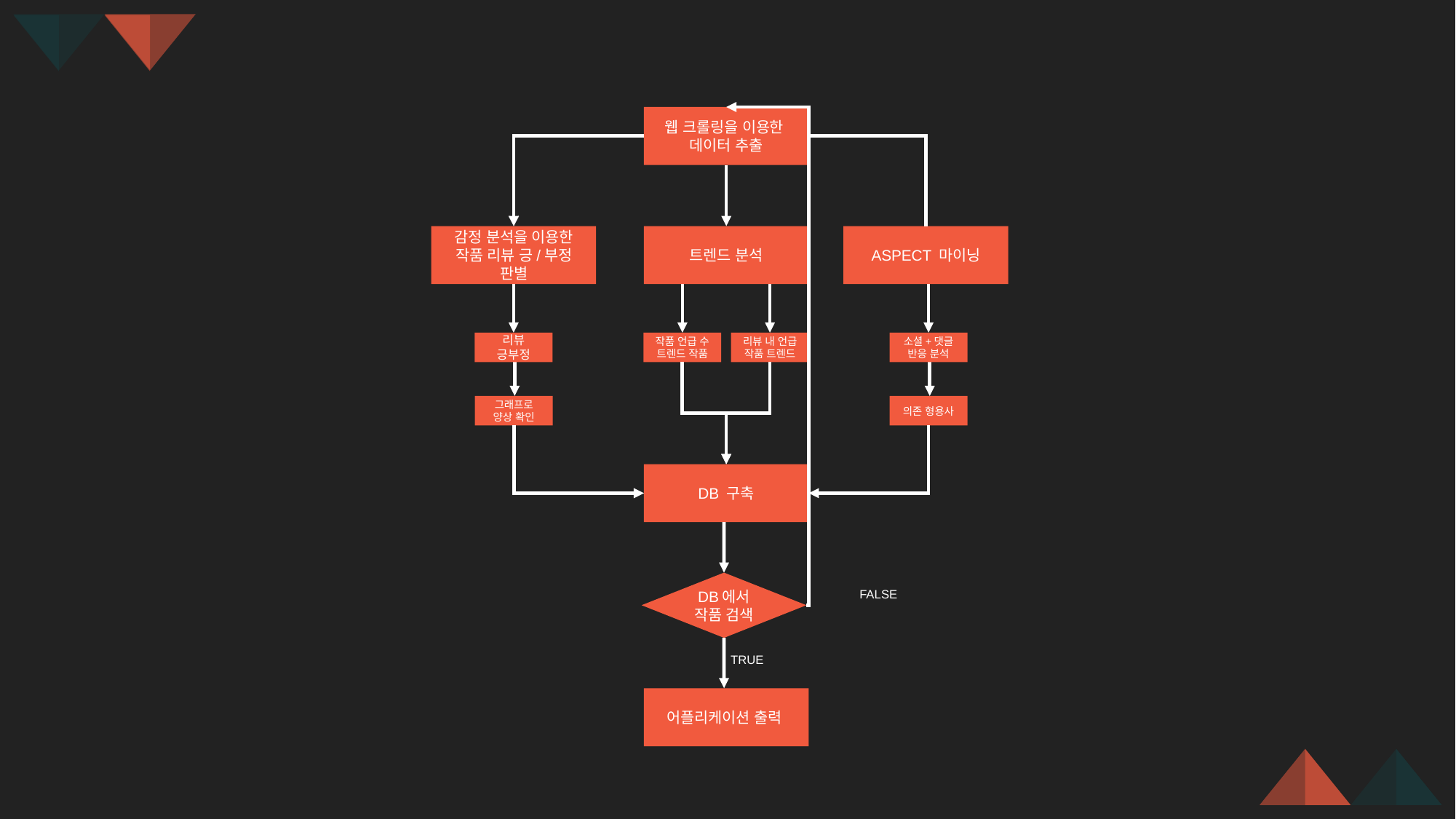

웹 크롤링을 이용한
데이터 추출
감정 분석을 이용한
작품 리뷰 긍/부정 판별
ASPECT 마이닝
트렌드 분석
리뷰 긍부정
작품 언급 수
트렌드 작품
리뷰 내 언급 작품 트렌드
소셜+댓글
반응 분석
그래프로
양상 확인
의존 형용사
DB 구축
DB에서 작품 검색
FALSE
TRUE
어플리케이션 출력